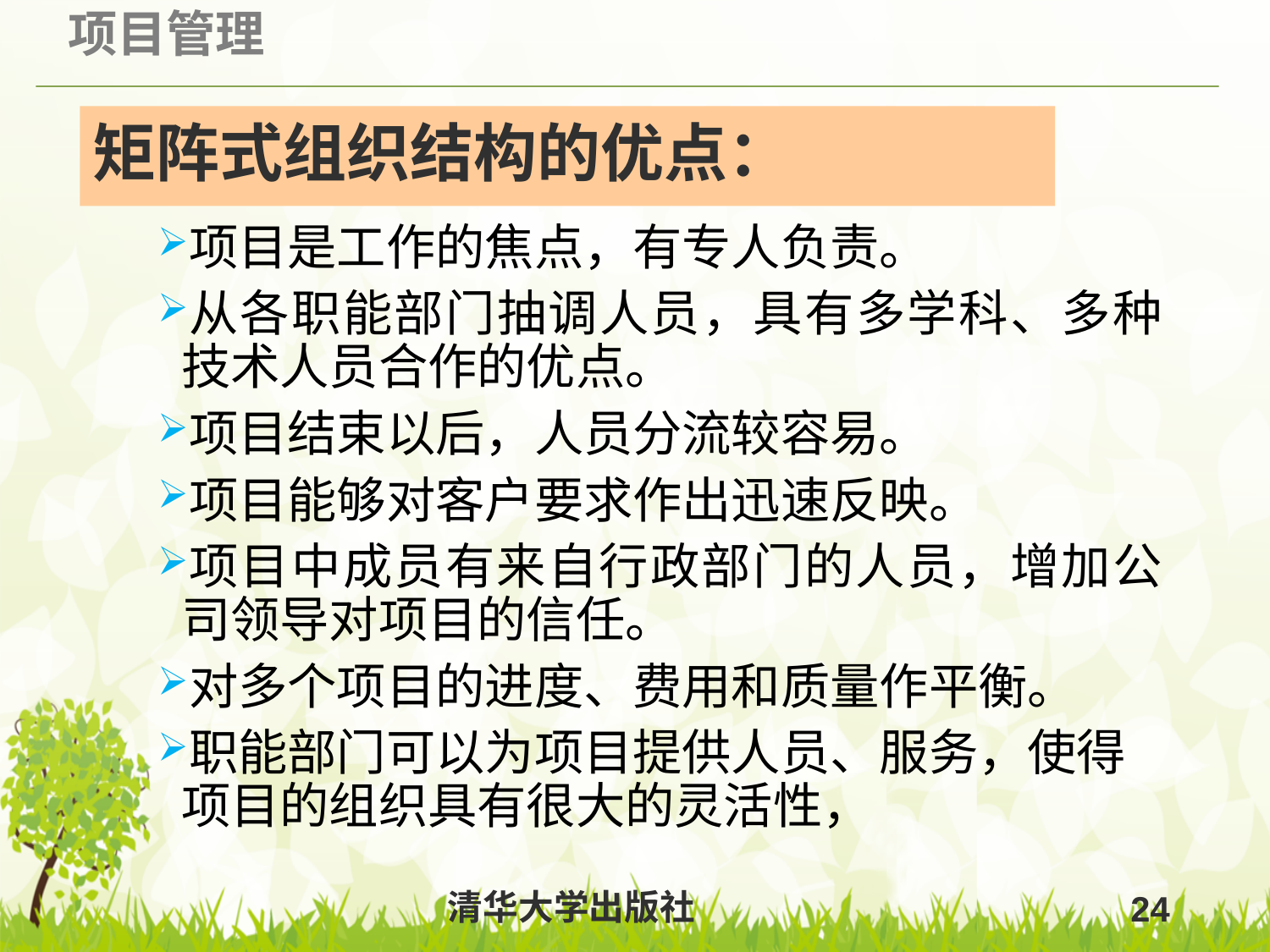

# 矩阵式组织结构的优点：
项目是工作的焦点，有专人负责。
从各职能部门抽调人员，具有多学科、多种技术人员合作的优点。
项目结束以后，人员分流较容易。
项目能够对客户要求作出迅速反映。
项目中成员有来自行政部门的人员，增加公司领导对项目的信任。
对多个项目的进度、费用和质量作平衡。
职能部门可以为项目提供人员、服务，使得项目的组织具有很大的灵活性，
清华大学出版社
24